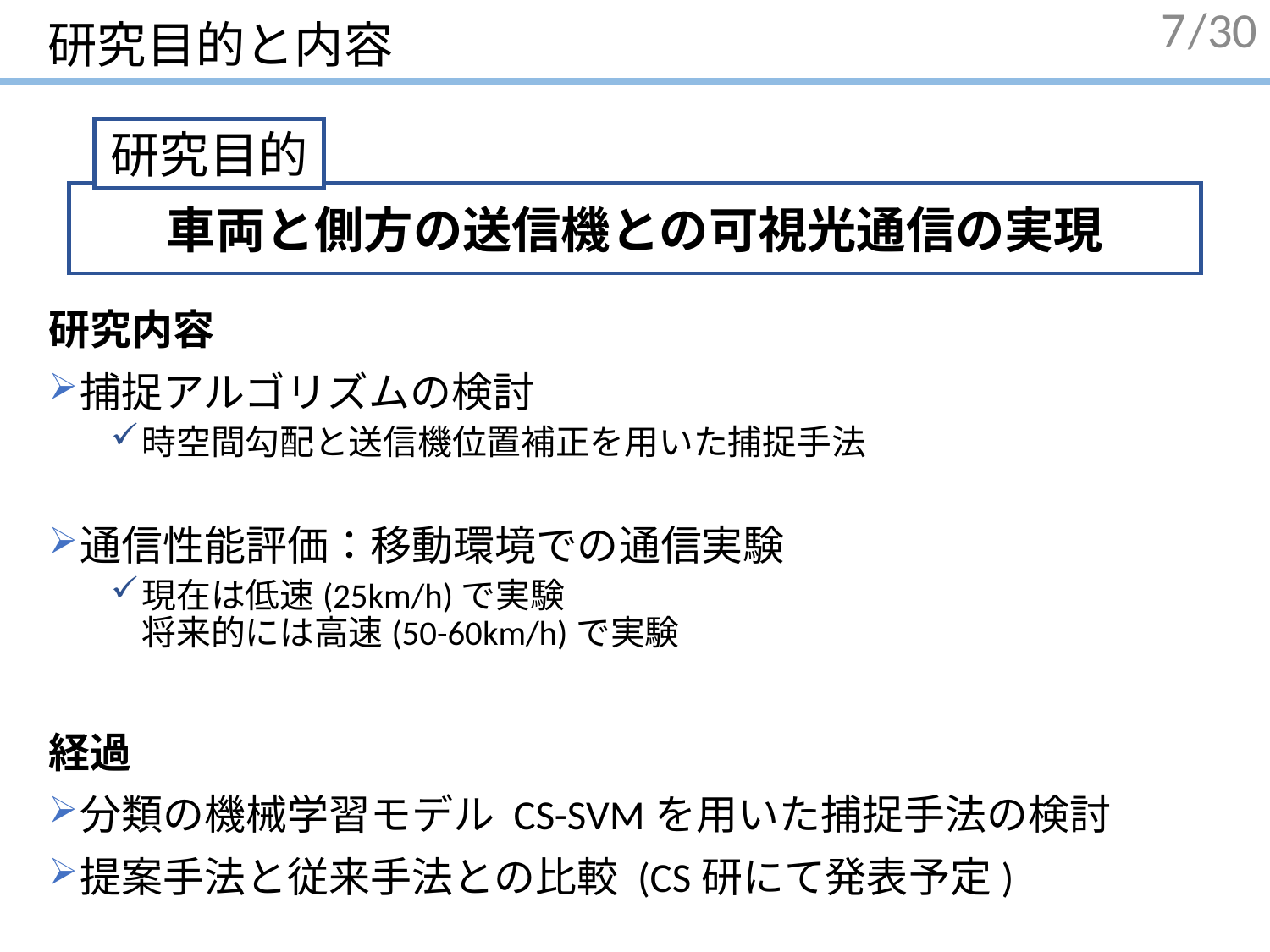

# 研究目的と内容
7

研究内容
捕捉アルゴリズムの検討
時空間勾配と送信機位置補正を用いた捕捉手法

通信性能評価：移動環境での通信実験
現在は低速(25km/h)で実験                                              　　　　　　            将来的には高速(50-60km/h)で実験

経過
分類の機械学習モデル CS-SVMを用いた捕捉手法の検討
提案手法と従来手法との比較 (CS研にて発表予定)

研究目的
車両と側方の送信機との可視光通信の実現